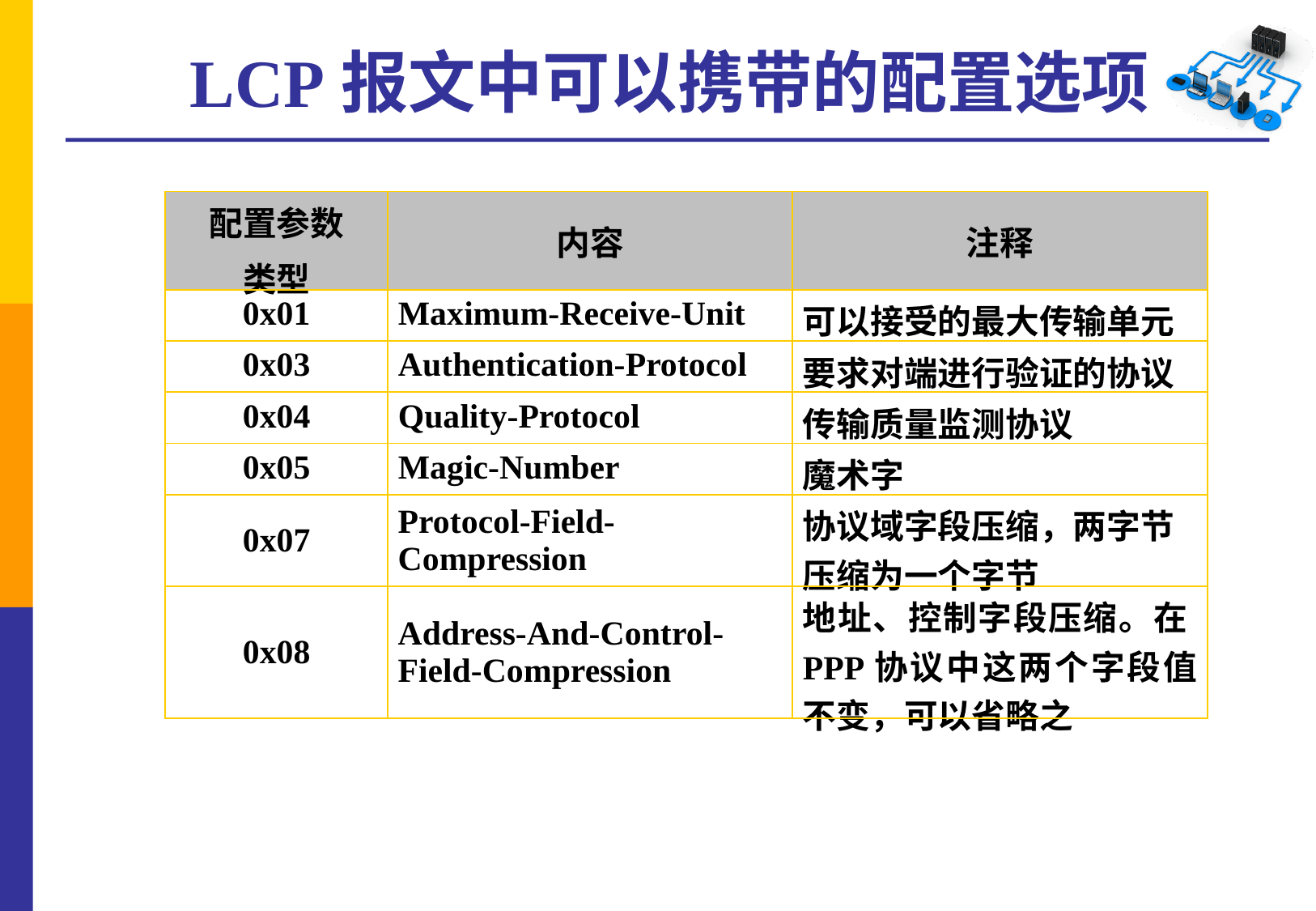

# LCP报文中可以携带的配置选项
| 配置参数 类型 | 内容 | 注释 |
| --- | --- | --- |
| 0x01 | Maximum-Receive-Unit | 可以接受的最大传输单元 |
| 0x03 | Authentication-Protocol | 要求对端进行验证的协议 |
| 0x04 | Quality-Protocol | 传输质量监测协议 |
| 0x05 | Magic-Number | 魔术字 |
| 0x07 | Protocol-Field-Compression | 协议域字段压缩，两字节压缩为一个字节 |
| 0x08 | Address-And-Control-Field-Compression | 地址、控制字段压缩。在PPP协议中这两个字段值不变，可以省略之 |